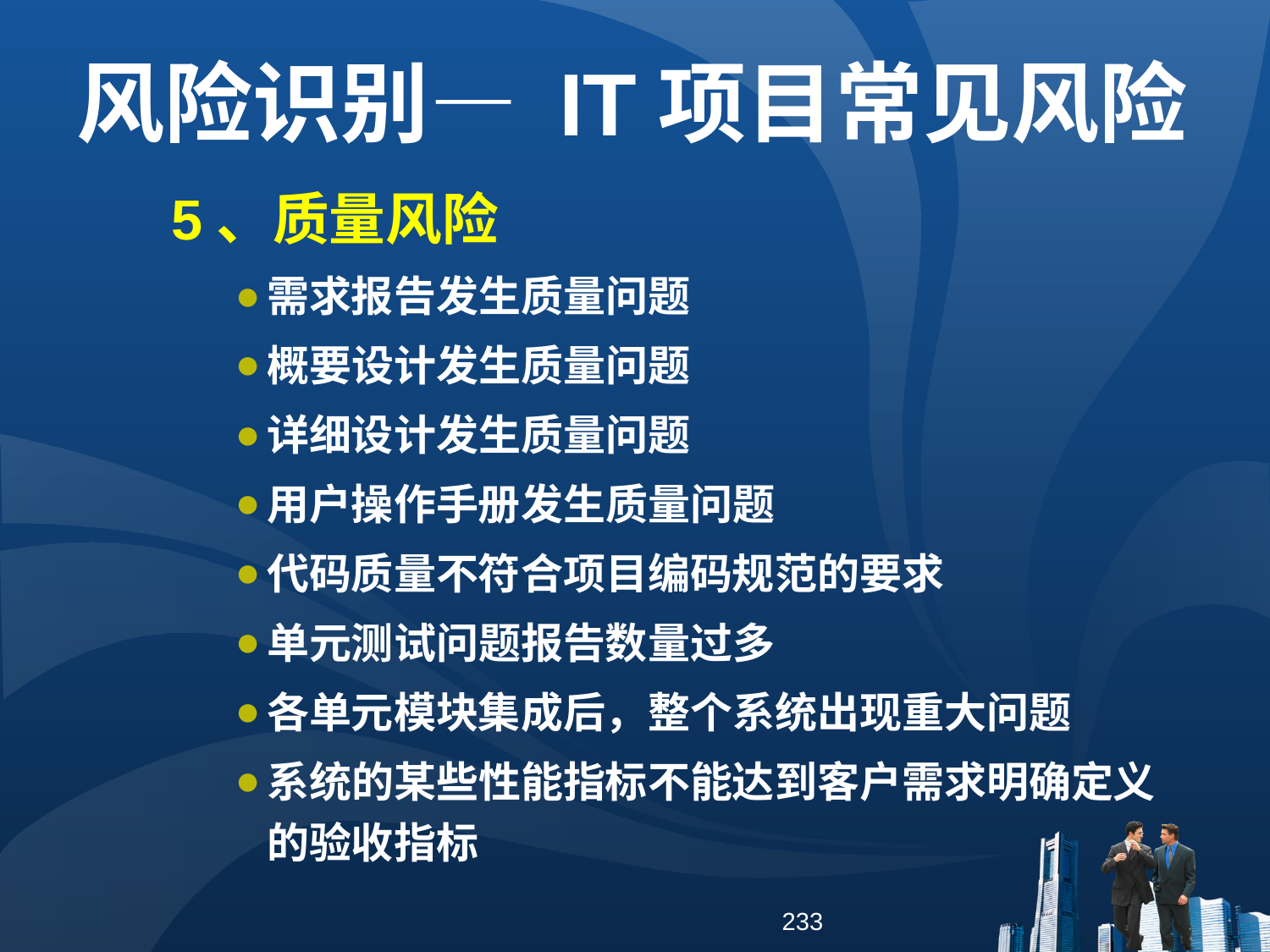

风险识别— IT项目常见风险
5、质量风险
需求报告发生质量问题
概要设计发生质量问题
详细设计发生质量问题
用户操作手册发生质量问题
代码质量不符合项目编码规范的要求
单元测试问题报告数量过多
各单元模块集成后，整个系统出现重大问题
系统的某些性能指标不能达到客户需求明确定义的验收指标
233